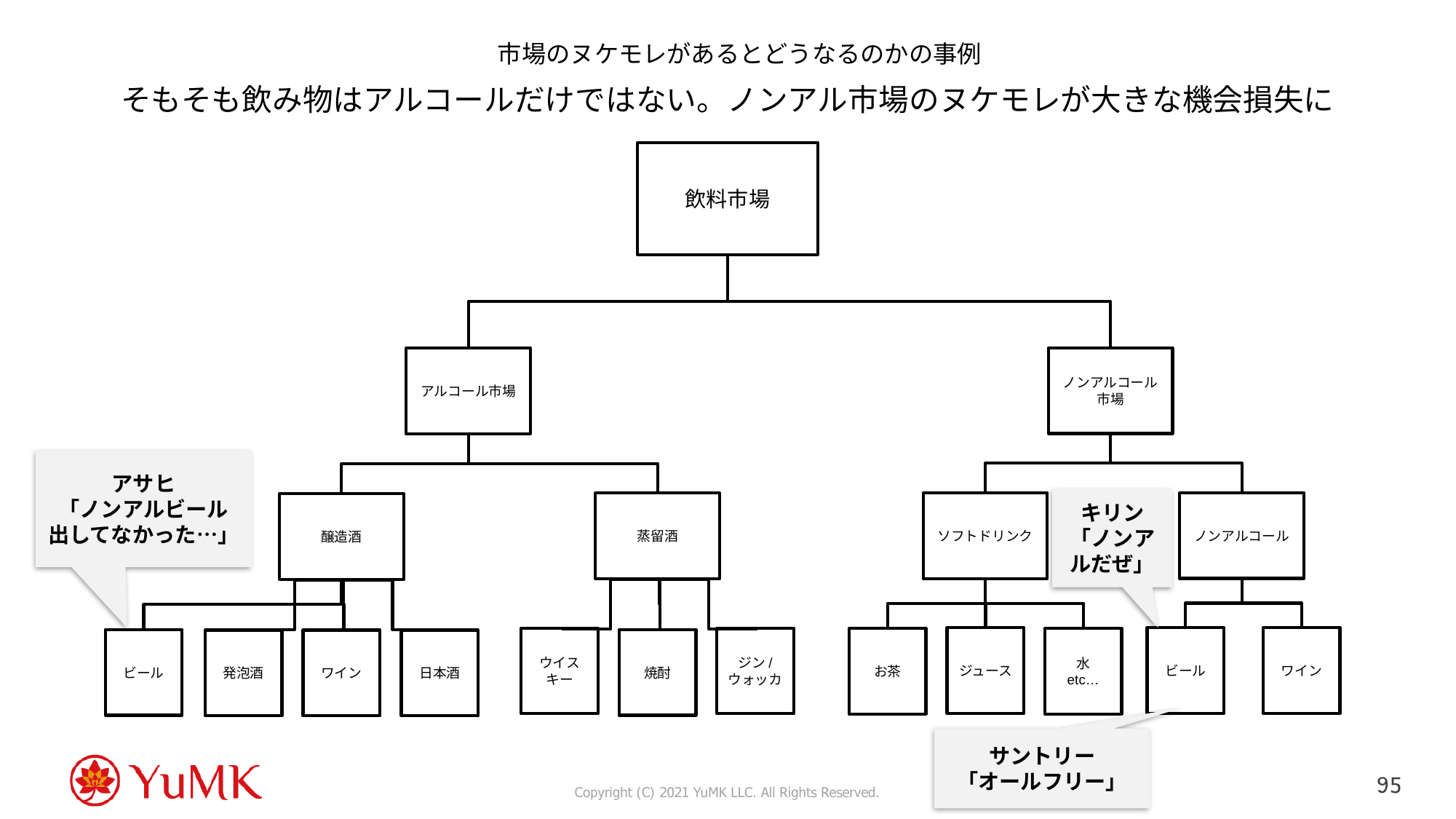

# 市場のヌケモレがあるとどうなるのかの事例
そもそも飲み物はアルコールだけではない。ノンアル市場のヌケモレが大きな機会損失に
飲料市場
ノンアルコール市場
アルコール市場
アサヒ
「ノンアルビール
出してなかった…」
キリン
「ノンアルだぜ」
ノンアルコール
ソフトドリンク
蒸留酒
醸造酒
ジュース
ビール
ワイン
ウイスキー
ジン/
ウォッカ
お茶
水
etc…
ビール
焼酎
発泡酒
ワイン
日本酒
サントリー
「オールフリー」
95